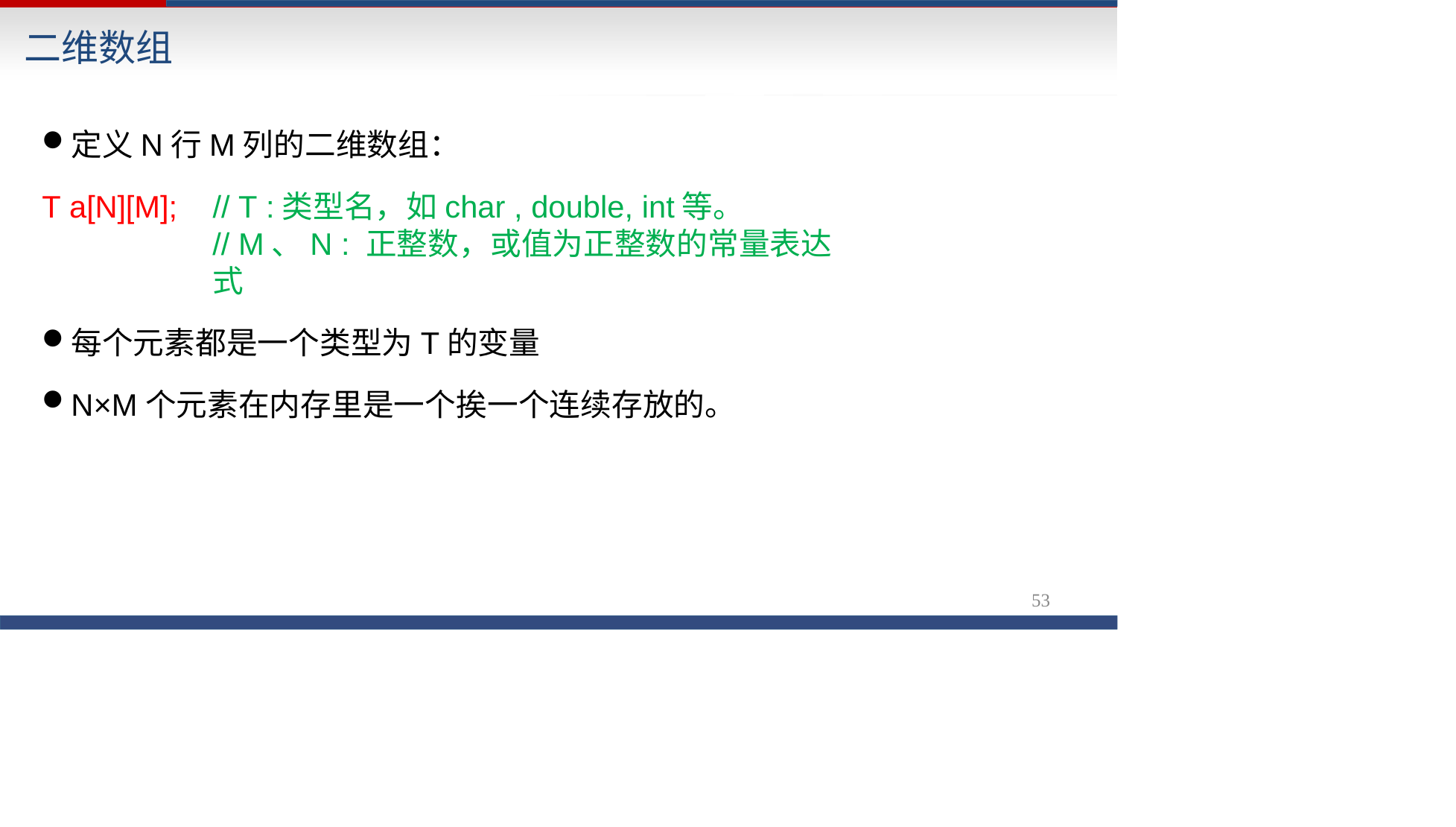

# 二维数组
定义N行M列的二维数组：

T a[N][M];	// T :类型名，如char , double, int等。
// M、N : 正整数，或值为正整数的常量表达式

每个元素都是一个类型为T的变量

N×M个元素在内存里是一个挨一个连续存放的。
53